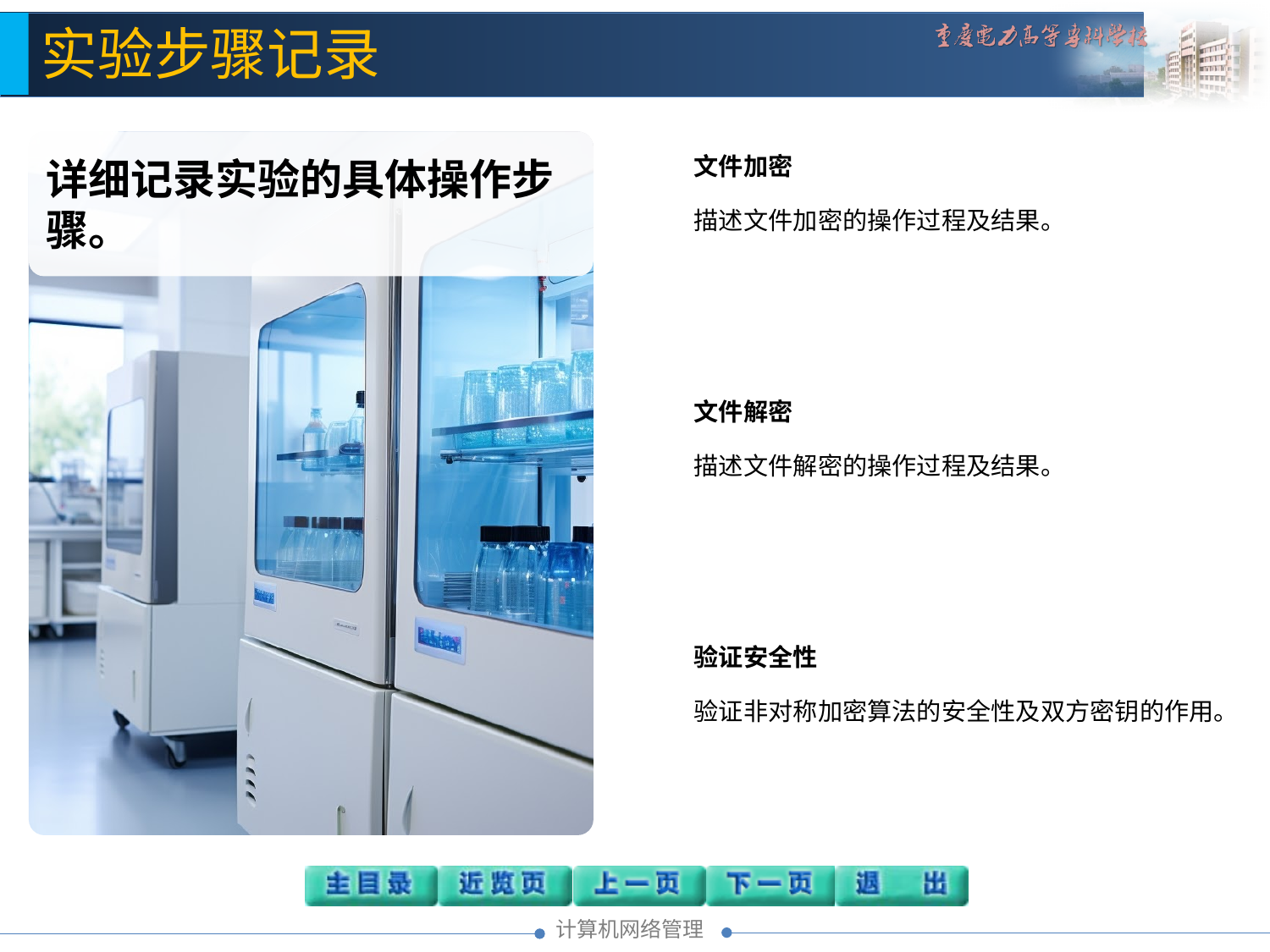

实验步骤记录
详细记录实验的具体操作步骤。

文件加密
描述文件加密的操作过程及结果。
文件解密
描述文件解密的操作过程及结果。
验证安全性
验证非对称加密算法的安全性及双方密钥的作用。